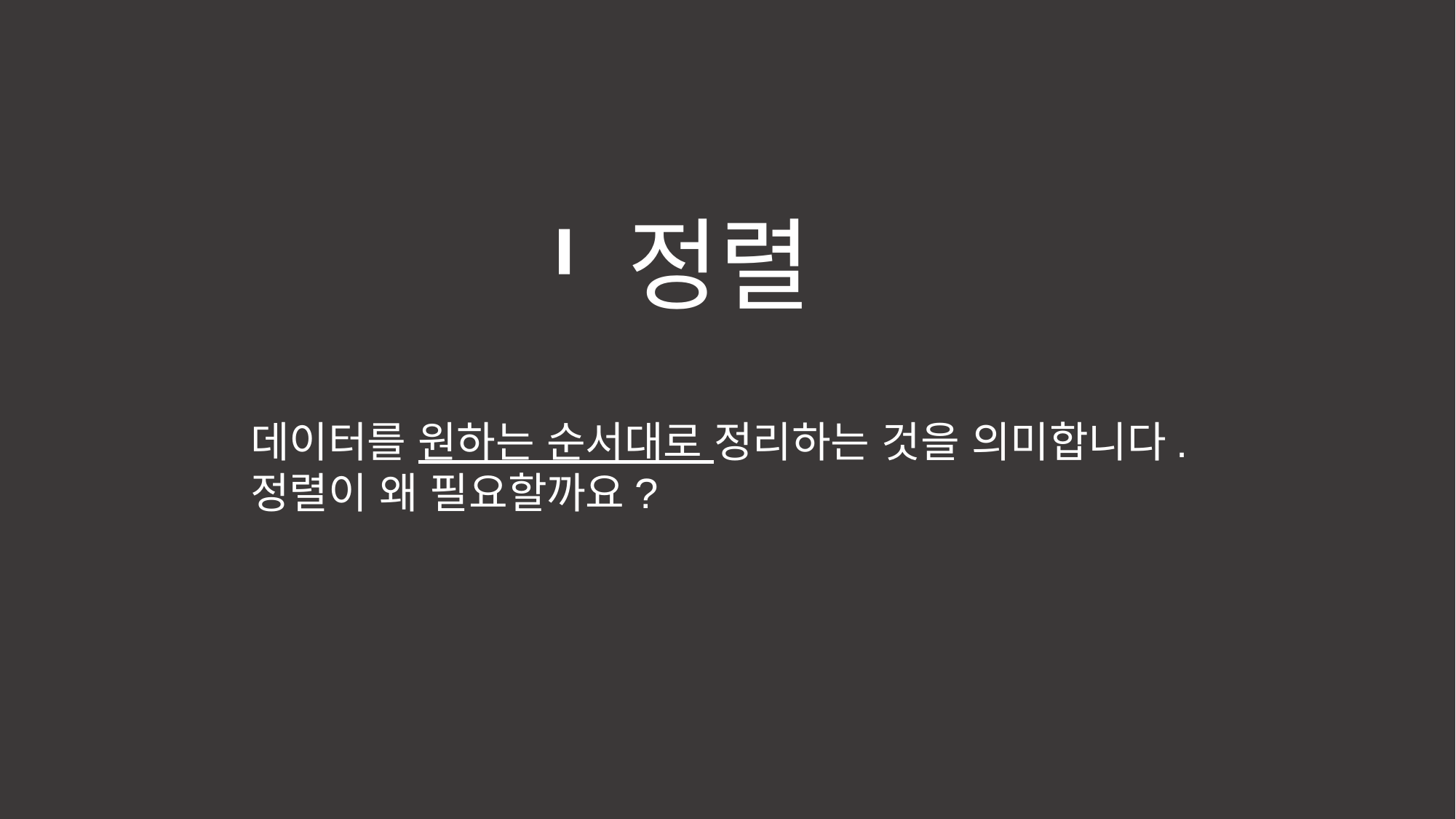

정렬

데이터를 원하는 순서대로 정리하는 것을 의미합니다.
정렬이 왜 필요할까요?